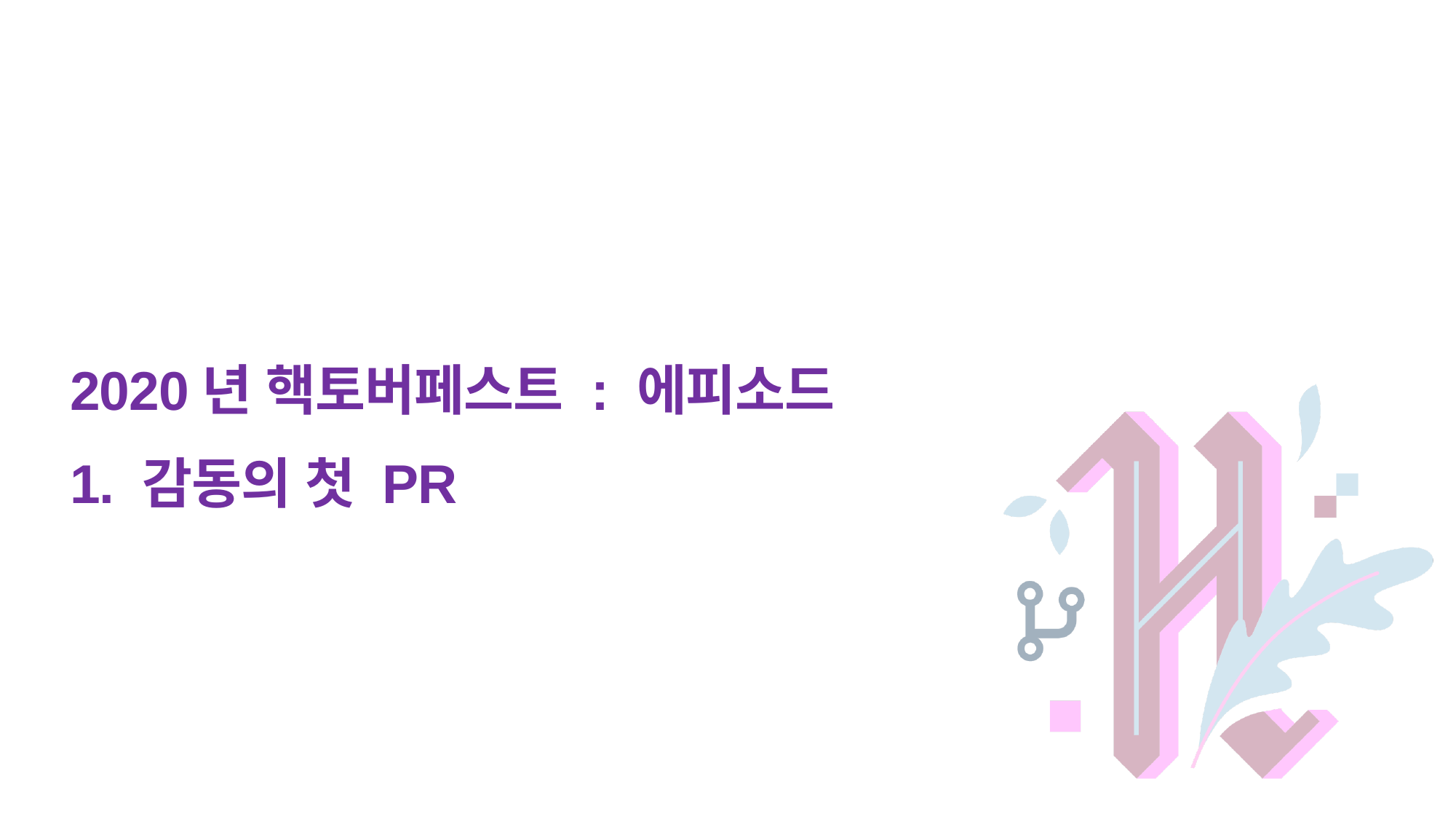

# 2020년 핵토버페스트 : 에피소드
1. 감동의 첫 PR